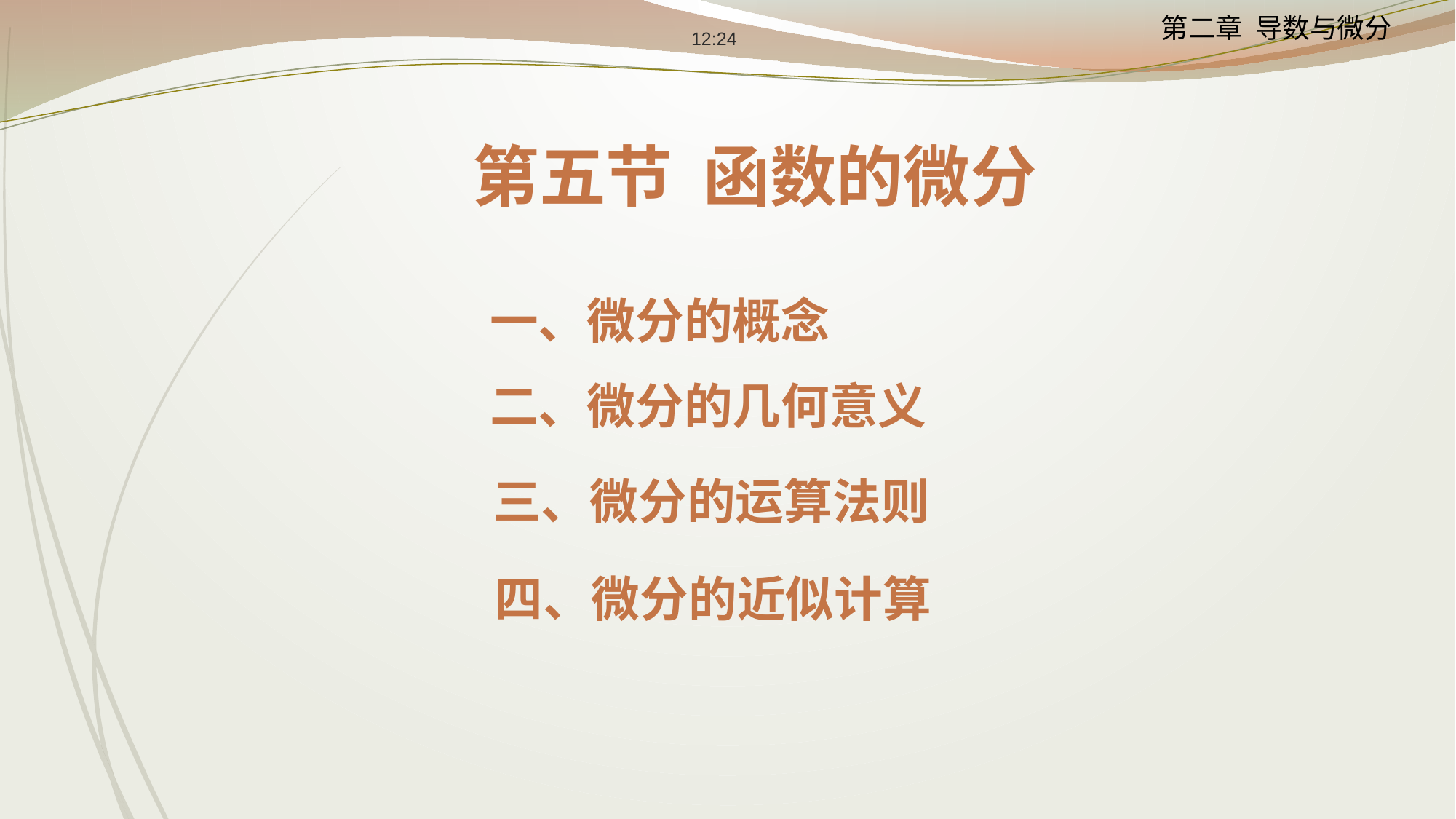

12:24
第五节  函数的微分
一、微分的概念
二、微分的几何意义
三、微分的运算法则
四、微分的近似计算